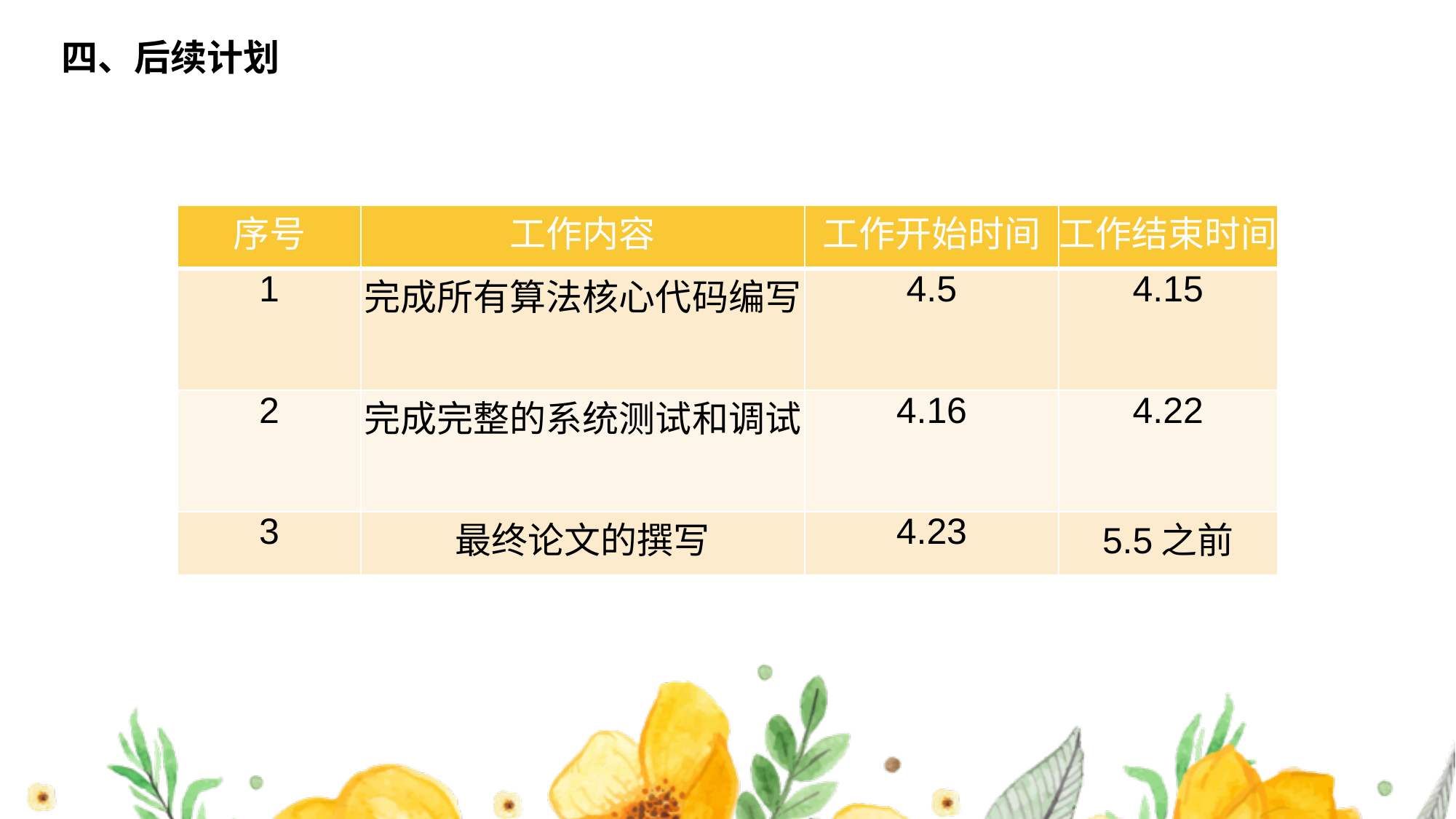

# 四、后续计划
| 序号 | 工作内容 | 工作开始时间 | 工作结束时间 |
| --- | --- | --- | --- |
| 1 | 完成所有算法核心代码编写 | 4.5 | 4.15 |
| 2 | 完成完整的系统测试和调试 | 4.16 | 4.22 |
| 3 | 最终论文的撰写 | 4.23 | 5.5之前 |